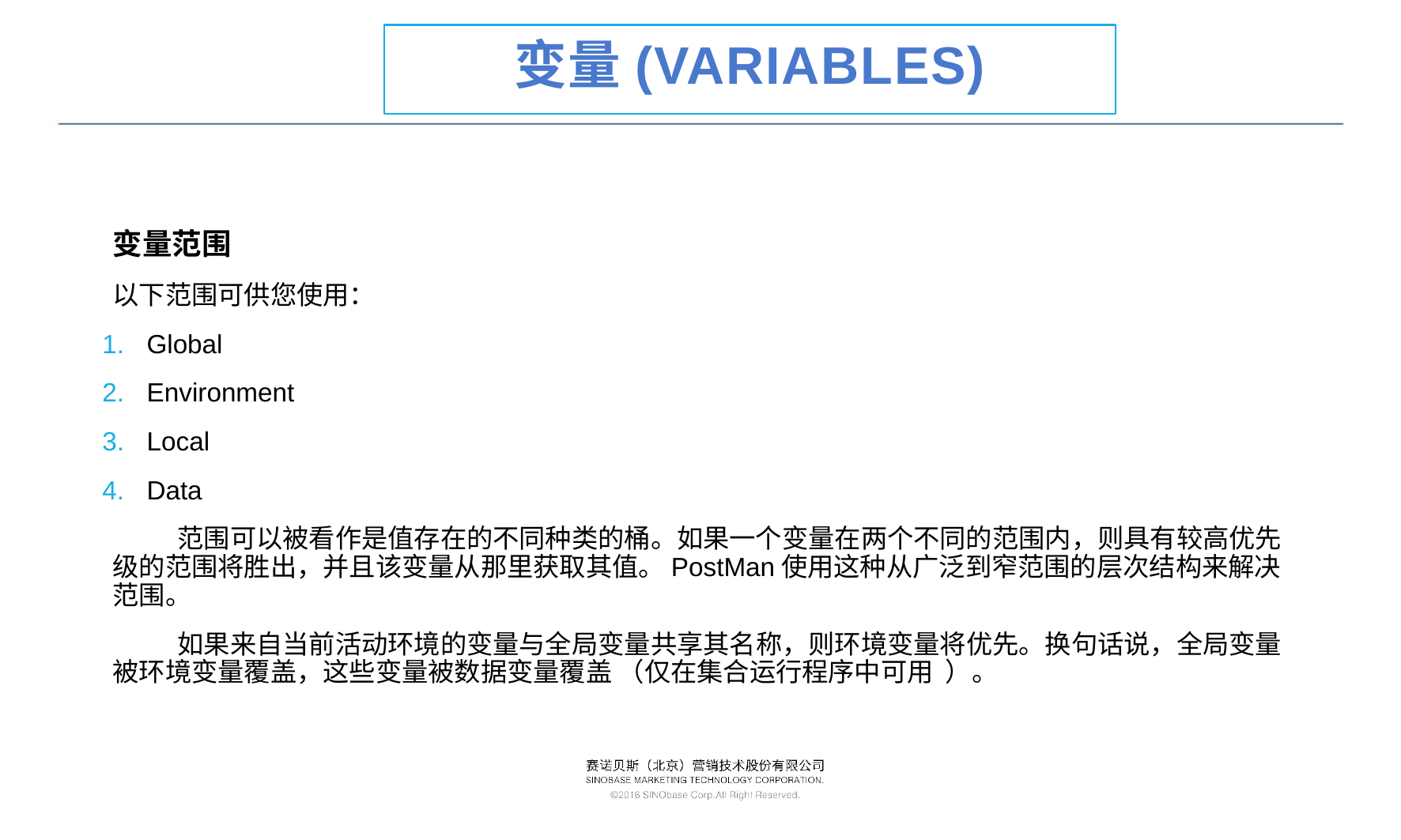

# 变量(Variables)
变量范围
以下范围可供您使用：
Global
Environment
Local
Data
范围可以被看作是值存在的不同种类的桶。如果一个变量在两个不同的范围内，则具有较高优先级的范围将胜出，并且该变量从那里获取其值。PostMan使用这种从广泛到窄范围的层次结构来解决范围。
如果来自当前活动环境的变量与全局变量共享其名称，则环境变量将优先。换句话说，全局变量被环境变量覆盖，这些变量被数据变量覆盖 （仅在集合运行程序中可用  ）。